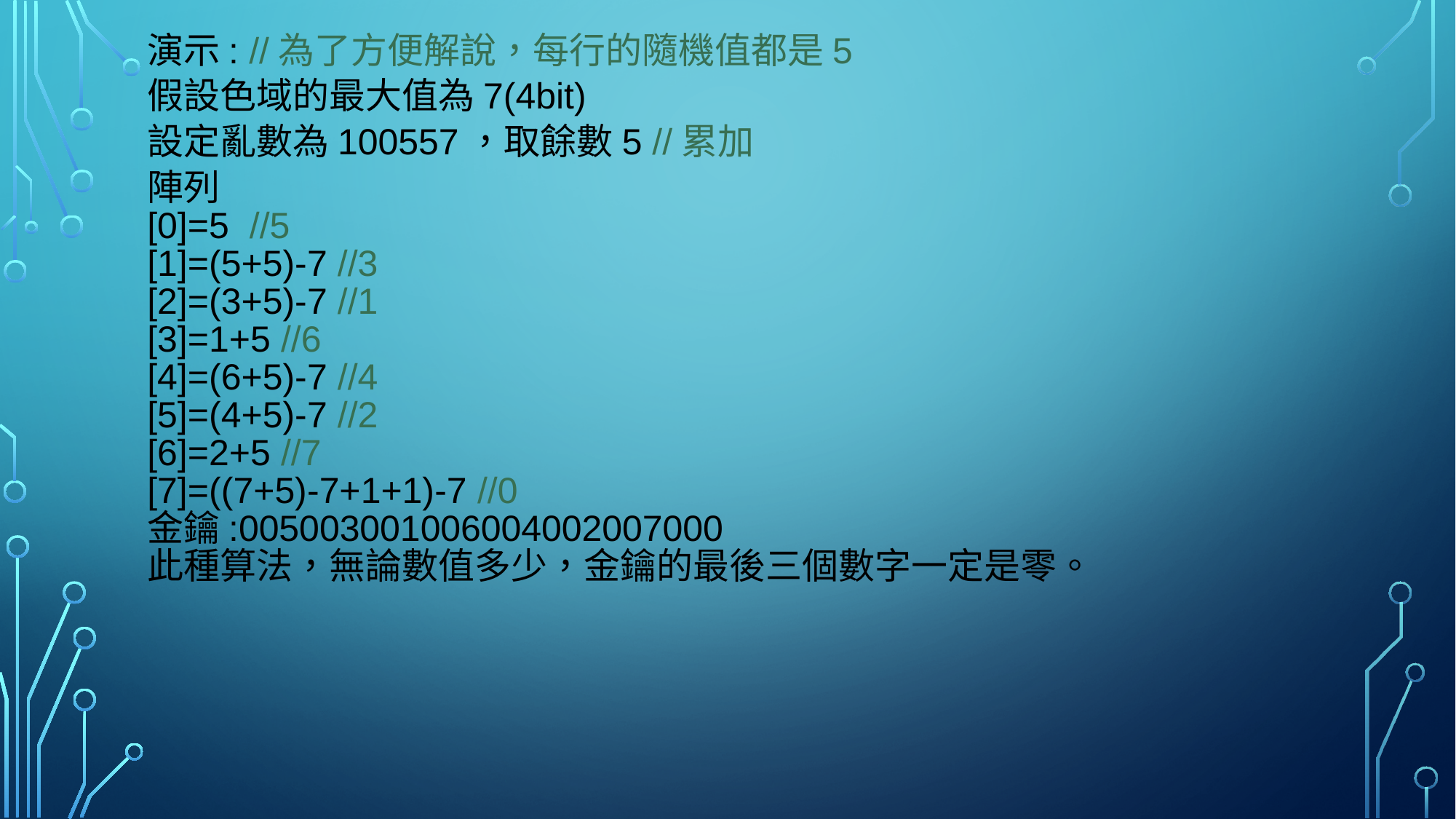

演示: //為了方便解說，每行的隨機值都是5
假設色域的最大值為7(4bit)
設定亂數為100557，取餘數5 //累加
陣列
[0]=5  //5
[1]=(5+5)-7 //3
[2]=(3+5)-7 //1
[3]=1+5 //6
[4]=(6+5)-7 //4
[5]=(4+5)-7 //2
[6]=2+5 //7
[7]=((7+5)-7+1+1)-7 //0
金鑰:005003001006004002007000
此種算法，無論數值多少，金鑰的最後三個數字一定是零。